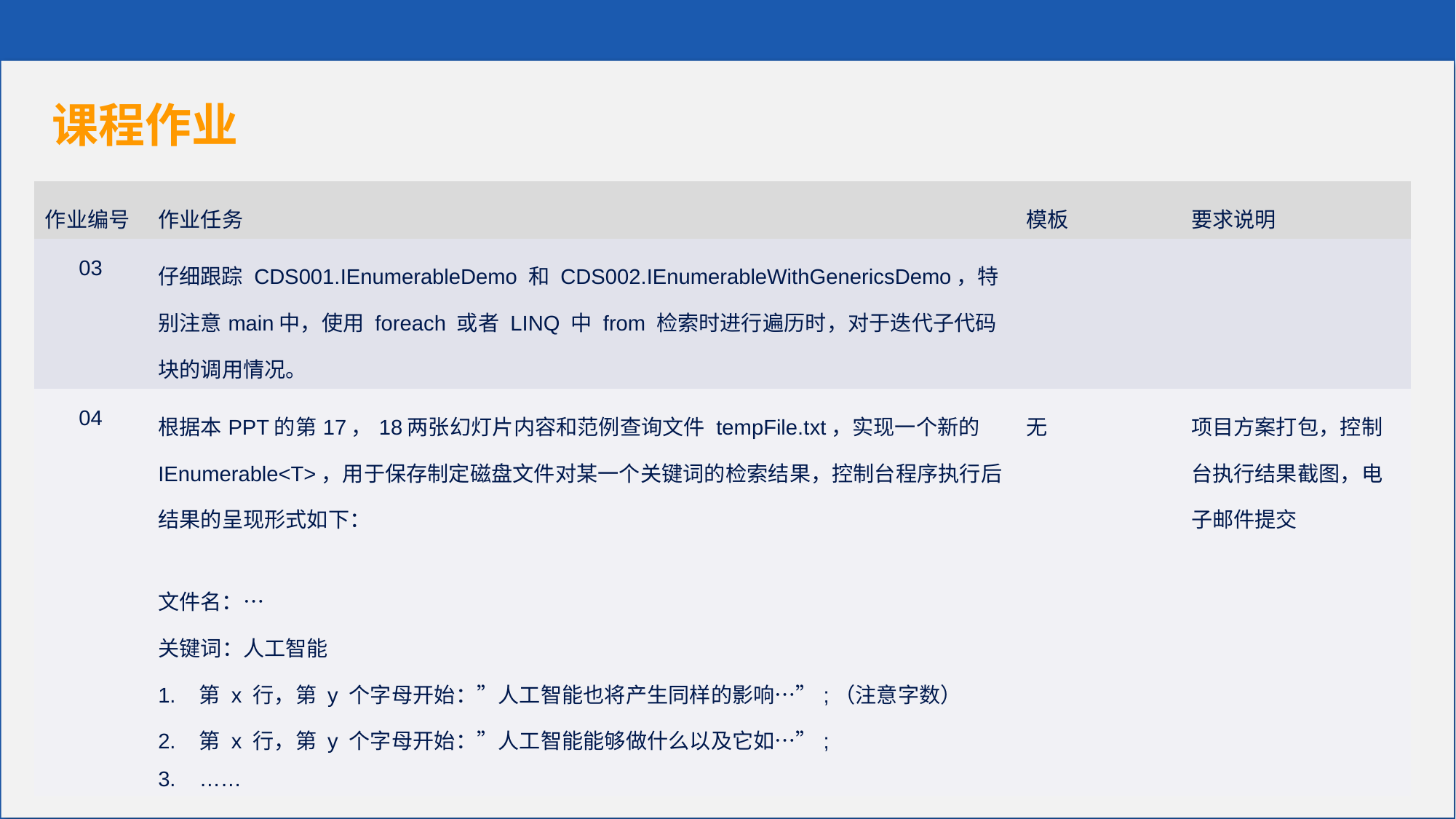

课程作业
| 作业编号 | 作业任务 | 模板 | 要求说明 |
| --- | --- | --- | --- |
| 03 | 仔细跟踪 CDS001.IEnumerableDemo 和 CDS002.IEnumerableWithGenericsDemo，特别注意main中，使用 foreach 或者 LINQ 中 from 检索时进行遍历时，对于迭代子代码块的调用情况。 |  |  |
| 04 | 根据本PPT的第17，18两张幻灯片内容和范例查询文件 tempFile.txt，实现一个新的 IEnumerable<T>，用于保存制定磁盘文件对某一个关键词的检索结果，控制台程序执行后结果的呈现形式如下： 文件名：… 关键词：人工智能 第 x 行，第 y 个字母开始：”人工智能也将产生同样的影响…”;（注意字数） 第 x 行，第 y 个字母开始：”人工智能能够做什么以及它如…”; …… | 无 | 项目方案打包，控制台执行结果截图，电子邮件提交 |